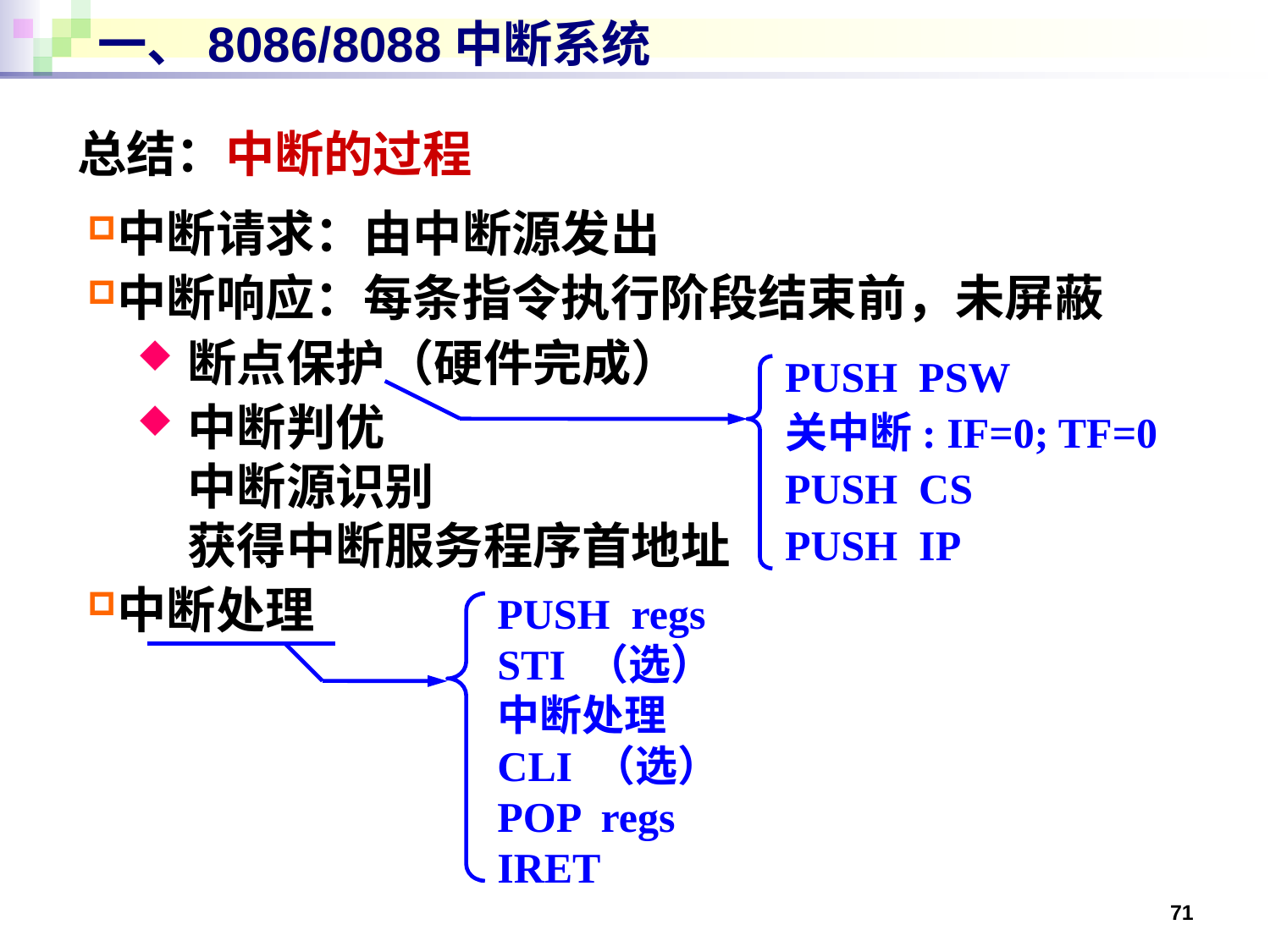

# 一、8086/8088中断系统
总结：中断的过程
中断请求：由中断源发出
中断响应：每条指令执行阶段结束前，未屏蔽
断点保护（硬件完成）
中断判优
中断源识别
获得中断服务程序首地址
中断处理
PUSH  PSW
关中断: IF=0; TF=0
PUSH  CS
PUSH  IP

PUSH  regs
STI （选）
中断处理
CLI （选）
POP  regs
IRET

71